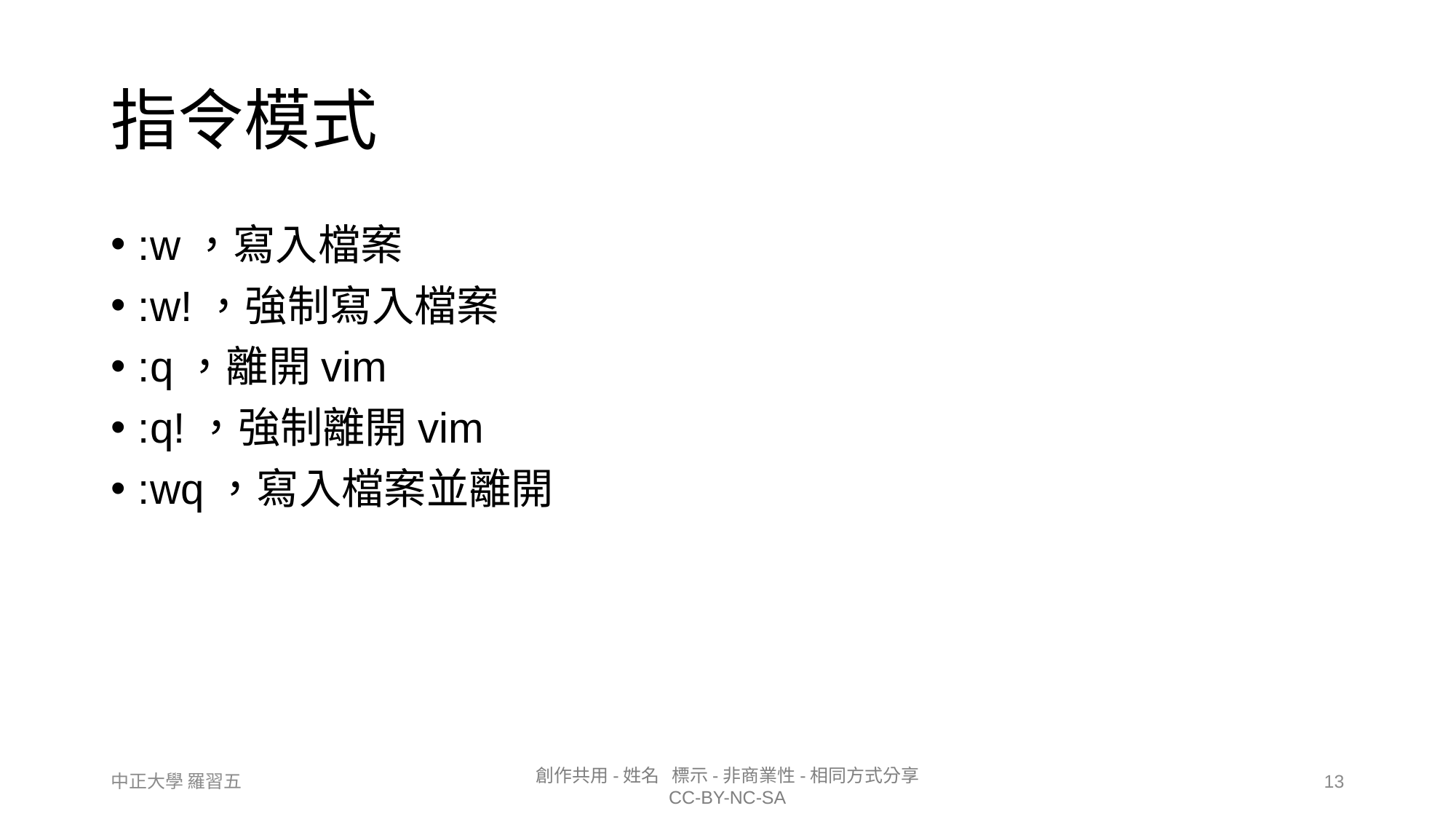

# 指令模式
:w，寫入檔案
:w!，強制寫入檔案
:q，離開vim
:q!，強制離開vim
:wq，寫入檔案並離開
13